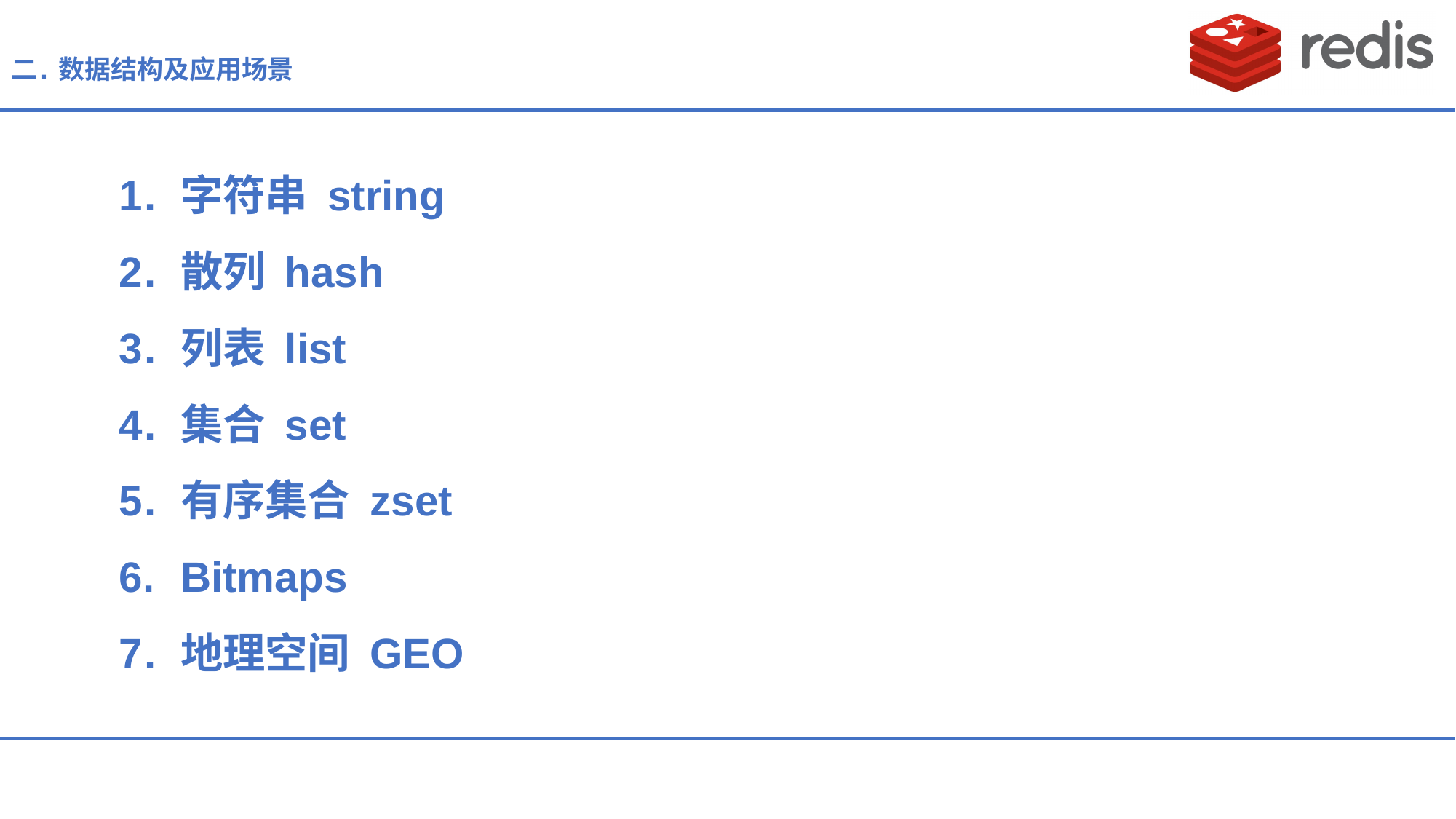

# 二. 数据结构及应用场景
字符串 string
散列 hash
列表 list
集合 set
有序集合 zset
Bitmaps
地理空间 GEO